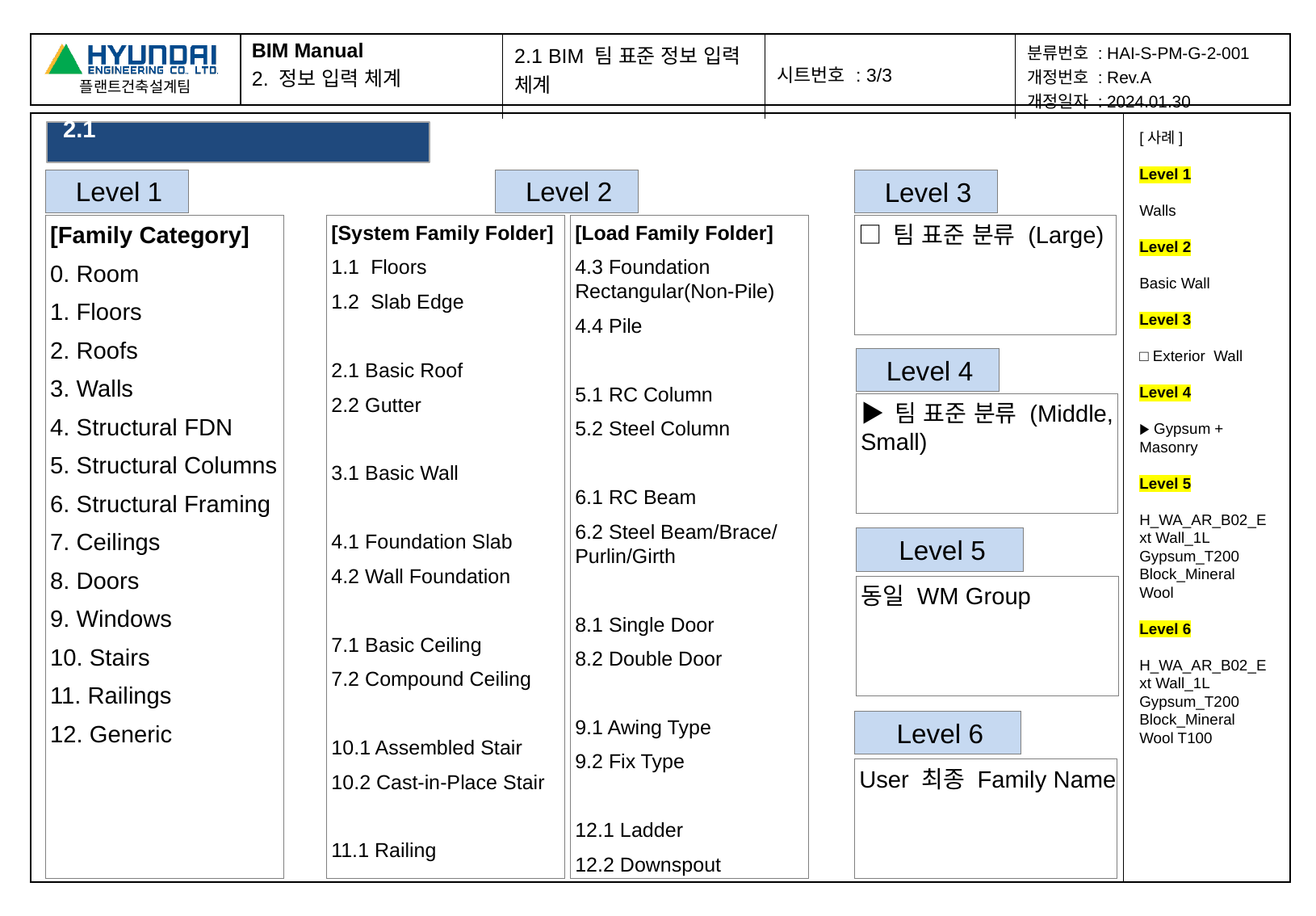

| BIM Manual 2. 정보 입력 체계 | 2.1 BIM 팀 표준 정보 입력 체계 | 시트번호 : 3/3 | 분류번호 : HAI-S-PM-G-2-001 개정번호 : Rev.A 개정일자 : 2024.01.30 |
| --- | --- | --- | --- |
|  |  |
| --- | --- |
2.1 BIM 팀 표준 Family List  체계
[사례]

Level 1

Walls

Level 2

Basic Wall

Level 3

□ Exterior  Wall

Level 4

▶ Gypsum + Masonry

Level 5

H_WA_AR_B02_Ext Wall_1L Gypsum_T200 Block_Mineral Wool

Level 6

H_WA_AR_B02_Ext Wall_1L Gypsum_T200 Block_Mineral Wool T100

Level 1
Level 2
Level 3
[Family Category]
0. Room
1. Floors
2. Roofs
3. Walls
4. Structural FDN
5. Structural Columns
6. Structural Framing
7. Ceilings
8. Doors
9. Windows
10. Stairs
11. Railings
12. Generic
[System Family Folder]
1.1  Floors
1.2  Slab Edge

2.1 Basic Roof
2.2 Gutter

3.1 Basic Wall

4.1 Foundation Slab
4.2 Wall Foundation

7.1 Basic Ceiling
7.2 Compound Ceiling

10.1 Assembled Stair
10.2 Cast-in-Place Stair

11.1 Railing

[Load Family Folder]
4.3 Foundation Rectangular(Non-Pile)
4.4 Pile

5.1 RC Column
5.2 Steel Column

6.1 RC Beam
6.2 Steel Beam/Brace/Purlin/Girth

8.1 Single Door
8.2 Double Door

9.1 Awing Type
9.2 Fix Type

12.1 Ladder
12.2 Downspout
□ 팀 표준 분류 (Large)
Level 4
▶ 팀 표준 분류 (Middle, Small)
Level 5
동일 WM Group
Level 6
User 최종 Family Name